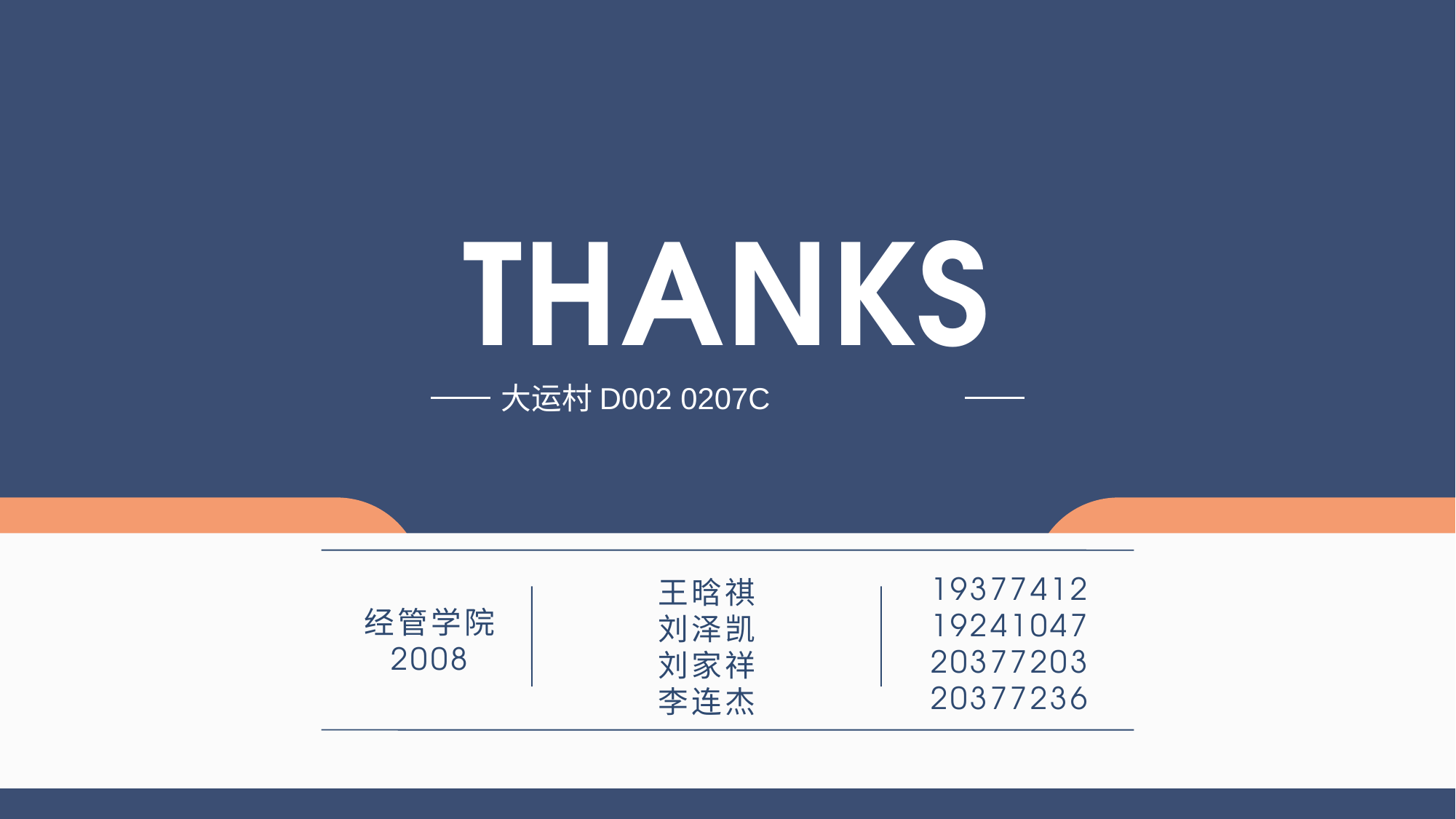

THANKS
大运村D002 0207C

19377412
19241047
20377203
20377236
王晗祺
刘泽凯
刘家祥
李连杰

经管学院
2008